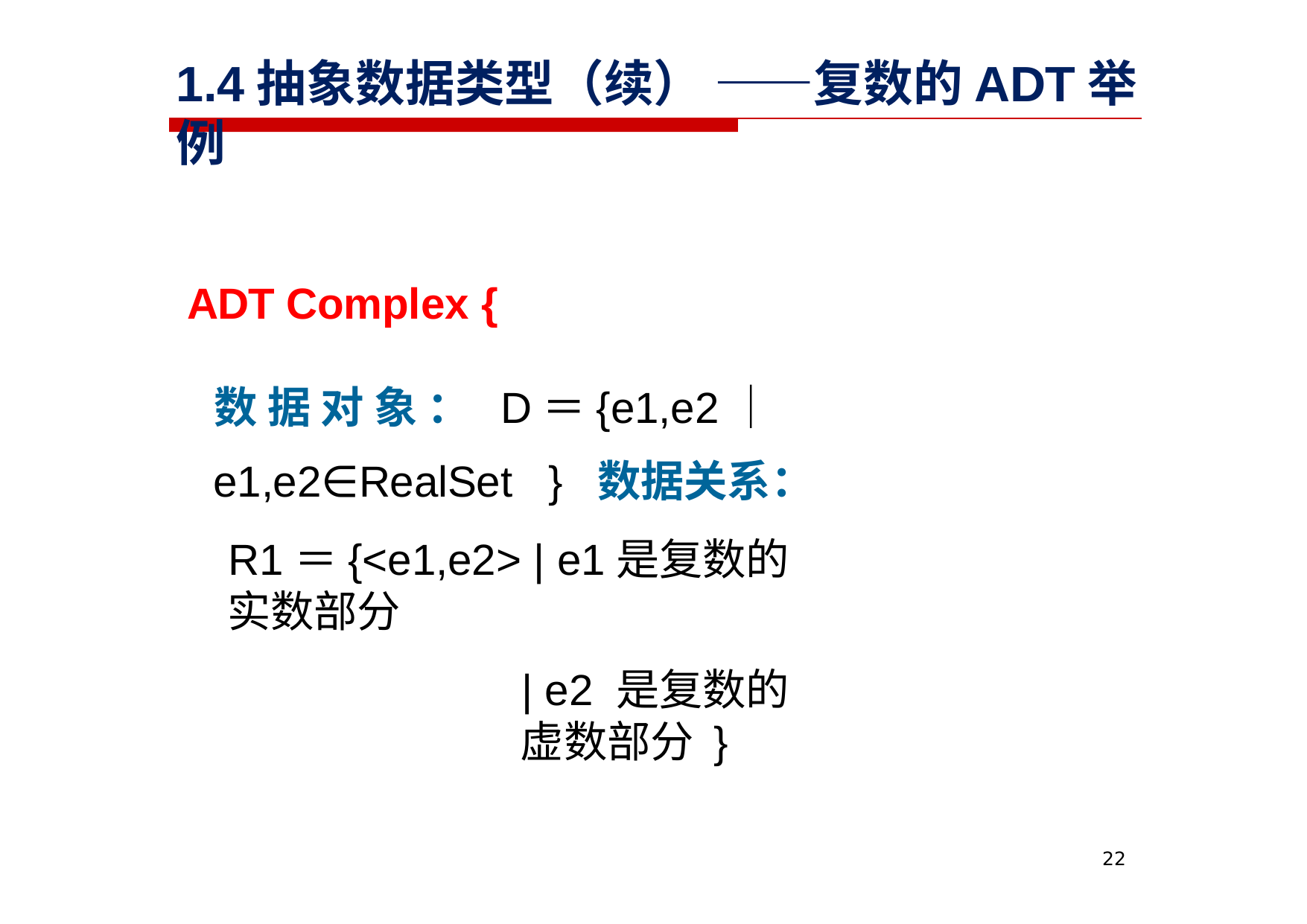

# 1.4抽象数据类型（续） ——复数的ADT举例
ADT Complex {
数 据 对 象 ：  D＝{e1,e2｜e1,e2∈RealSet	}  数据关系：
R1＝{<e1,e2> | e1是复数的实数部分
| e2 是复数的虚数部分 }
22